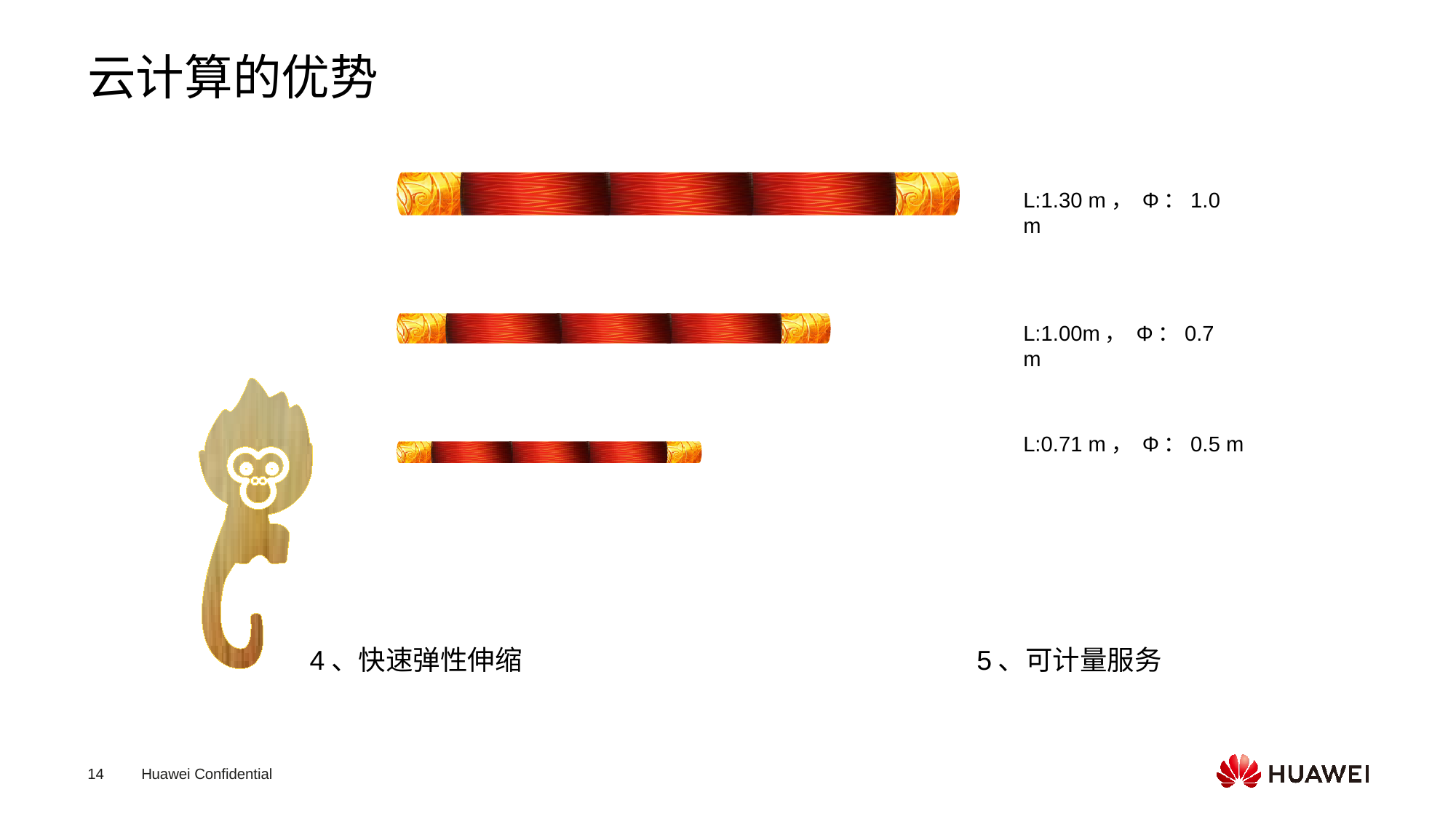

# 云计算的优势

L:1.30 m， Φ：1.0 m

L:1.00m， Φ：0.7 m

L:0.71 m， Φ：0.5 m
4、快速弹性伸缩
5、可计量服务